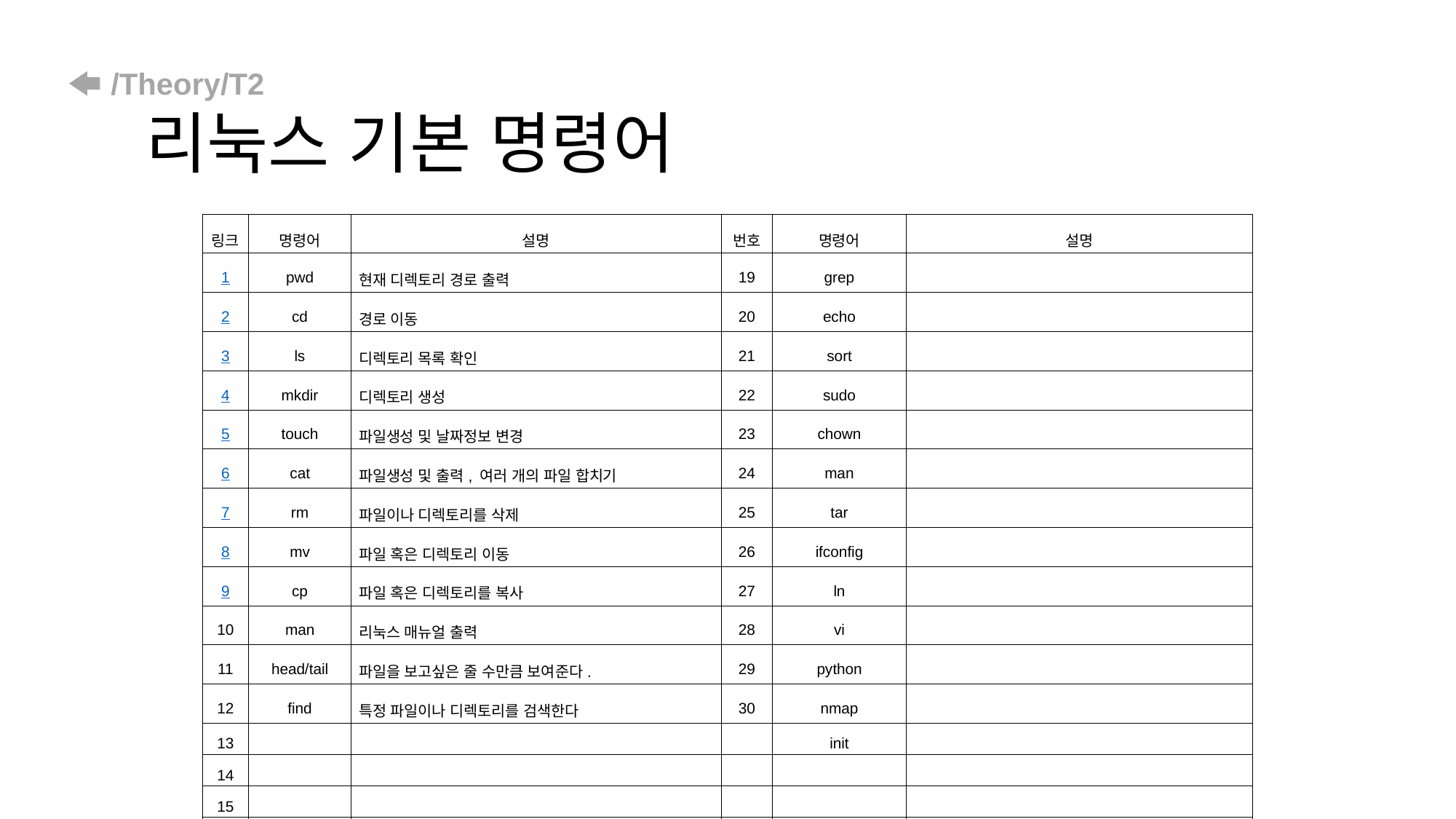

# /Theory/T2 리눅스 기본 명령어

| 링크 | 명령어 | 설명 | 번호 | 명령어 | 설명 |
| --- | --- | --- | --- | --- | --- |
| 1 | pwd | 현재 디렉토리 경로 출력 | 19 | grep |  |
| 2 | cd | 경로 이동 | 20 | echo |  |
| 3 | ls | 디렉토리 목록 확인 | 21 | sort |  |
| 4 | mkdir | 디렉토리 생성 | 22 | sudo |  |
| 5 | touch | 파일생성 및 날짜정보 변경 | 23 | chown |  |
| 6 | cat | 파일생성 및 출력, 여러 개의 파일 합치기 | 24 | man |  |
| 7 | rm | 파일이나 디렉토리를 삭제 | 25 | tar |  |
| 8 | mv | 파일 혹은 디렉토리 이동 | 26 | ifconfig |  |
| 9 | cp | 파일 혹은 디렉토리를 복사 | 27 | ln |  |
| 10 | man | 리눅스 매뉴얼 출력 | 28 | vi |  |
| 11 | head/tail | 파일을 보고싶은 줄 수만큼 보여준다. | 29 | python |  |
| 12 | find | 특정 파일이나 디렉토리를 검색한다 | 30 | nmap |  |
| 13 |  |  |  | init |  |
| 14 |  |  |  |  |  |
| 15 |  |  |  |  |  |
| 16 |  |  |  |  |  |
| 17 |  |  |  |  |  |
| 18 |  |  |  |  |  |